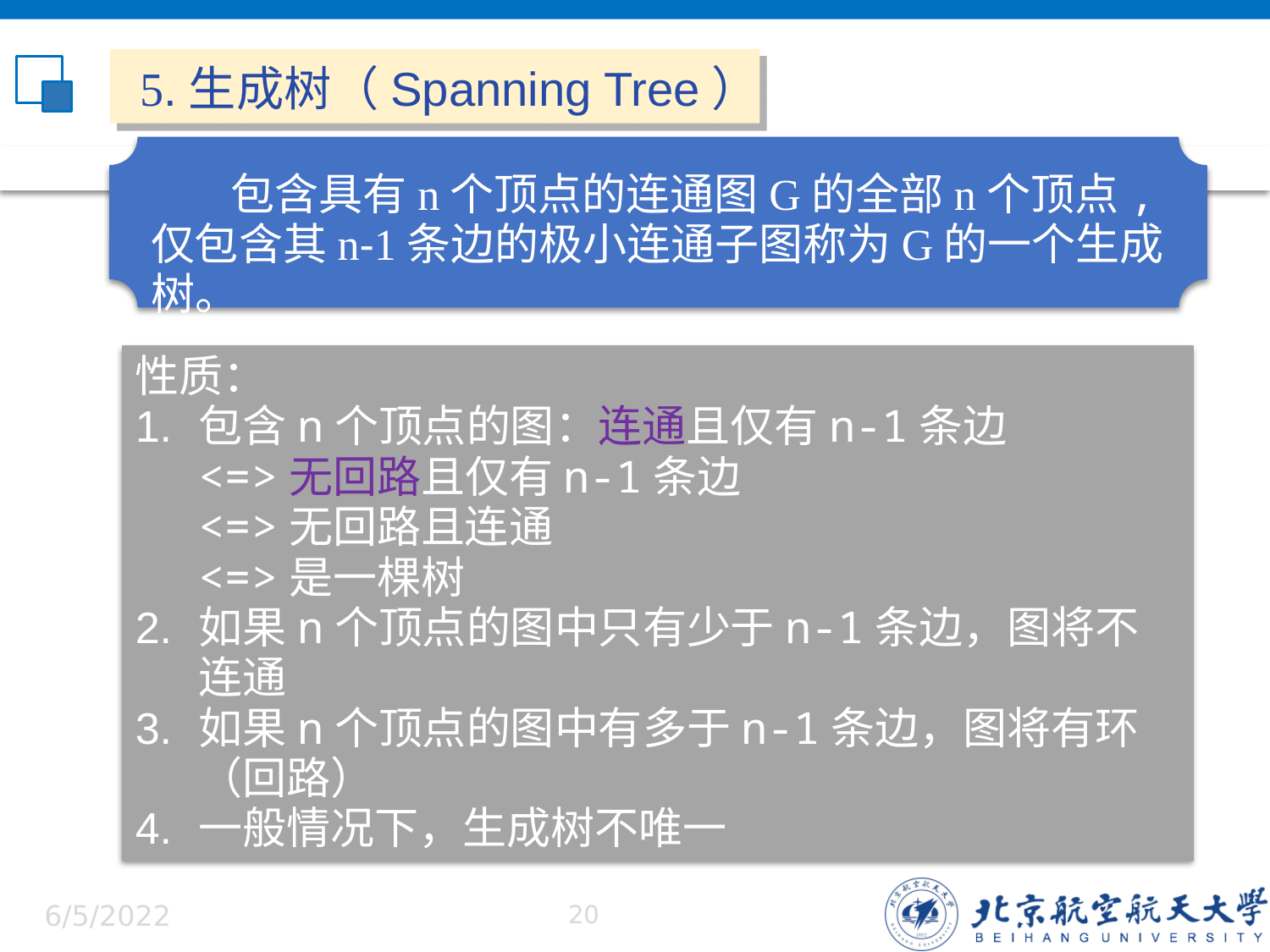

5.生成树（Spanning Tree）

       包含具有n个顶点的连通图G的全部n个顶点,仅包含其n-1条边的极小连通子图称为G的一个生成树。
性质：
包含n个顶点的图：连通且仅有n-1条边
<=>无回路且仅有n-1条边
<=>无回路且连通
<=>是一棵树
如果n个顶点的图中只有少于n-1条边，图将不连通
如果n个顶点的图中有多于n-1条边，图将有环（回路）
一般情况下，生成树不唯一
6/5/2022
20